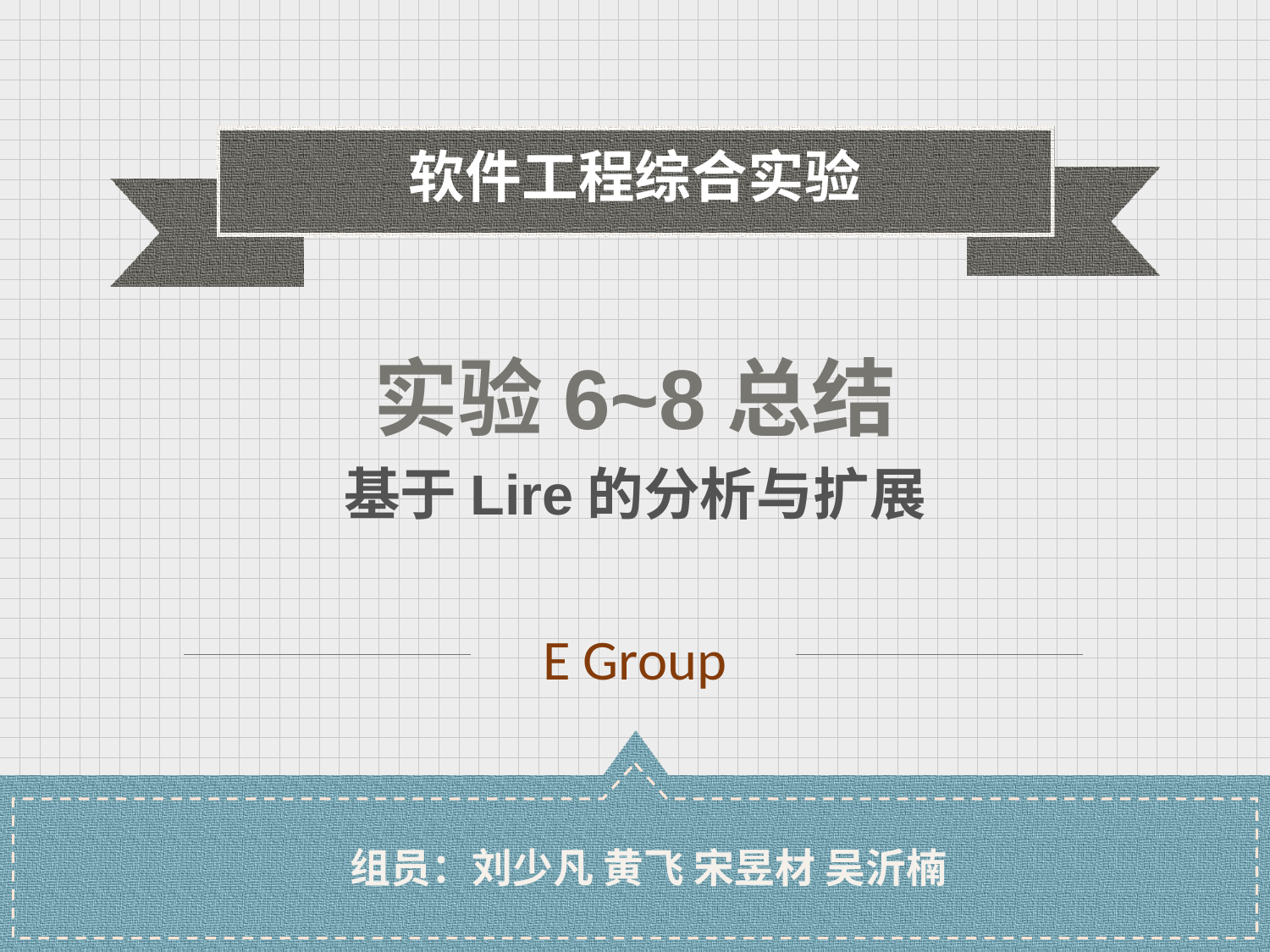

软件工程综合实验
实验6~8总结
基于Lire的分析与扩展
E Group
  组员：刘少凡 黄飞 宋昱材 吴沂楠